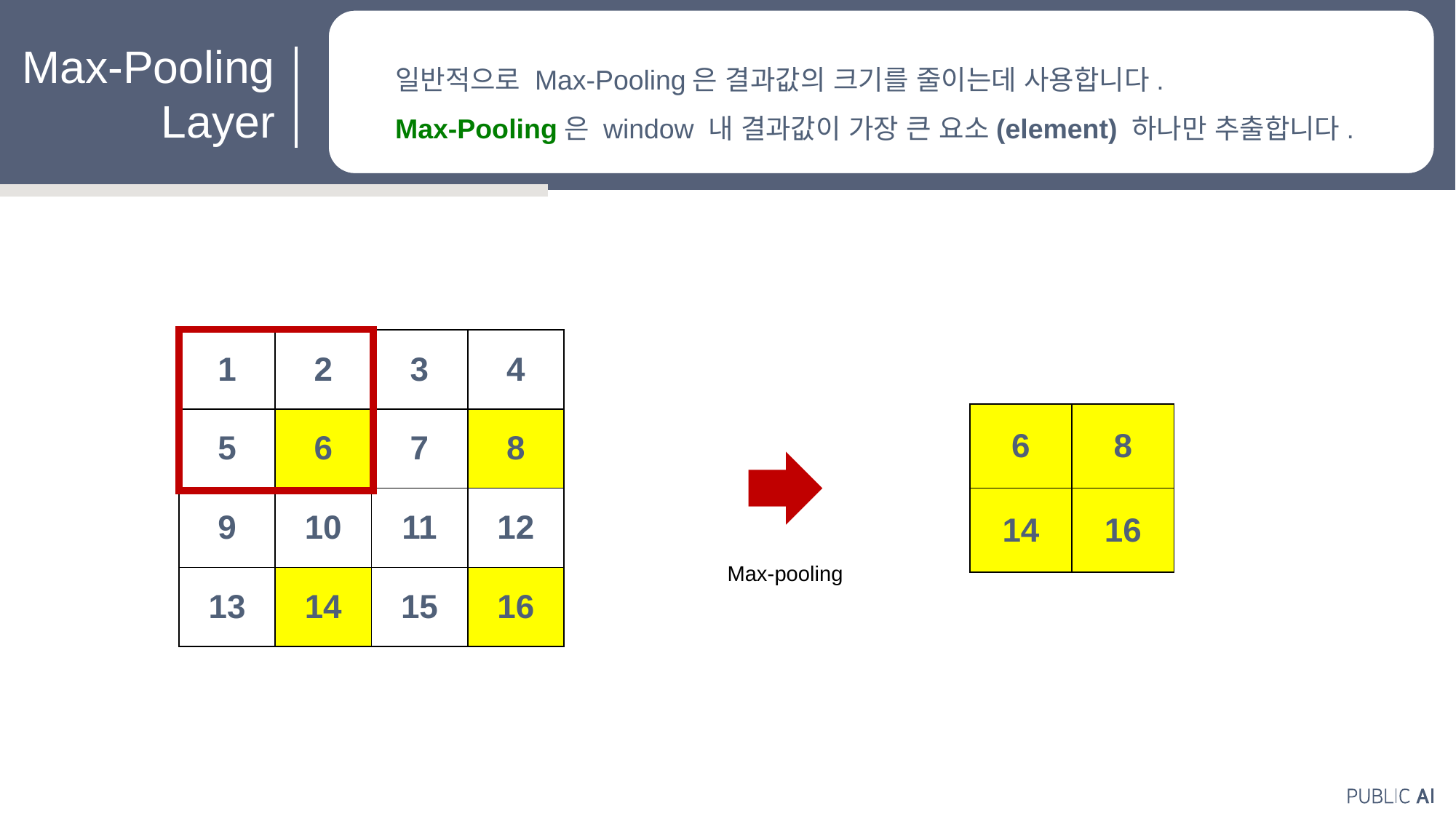

Max-Pooling
Layer
일반적으로 Max-Pooling은 결과값의 크기를 줄이는데 사용합니다.
Max-Pooling은 window 내 결과값이 가장 큰 요소(element) 하나만 추출합니다.
| 1 | 2 | 3 | 4 |
| --- | --- | --- | --- |
| 5 | 6 | 7 | 8 |
| 9 | 10 | 11 | 12 |
| 13 | 14 | 15 | 16 |

| 6 | 8 |
| --- | --- |
| 14 | 16 |

Max-pooling